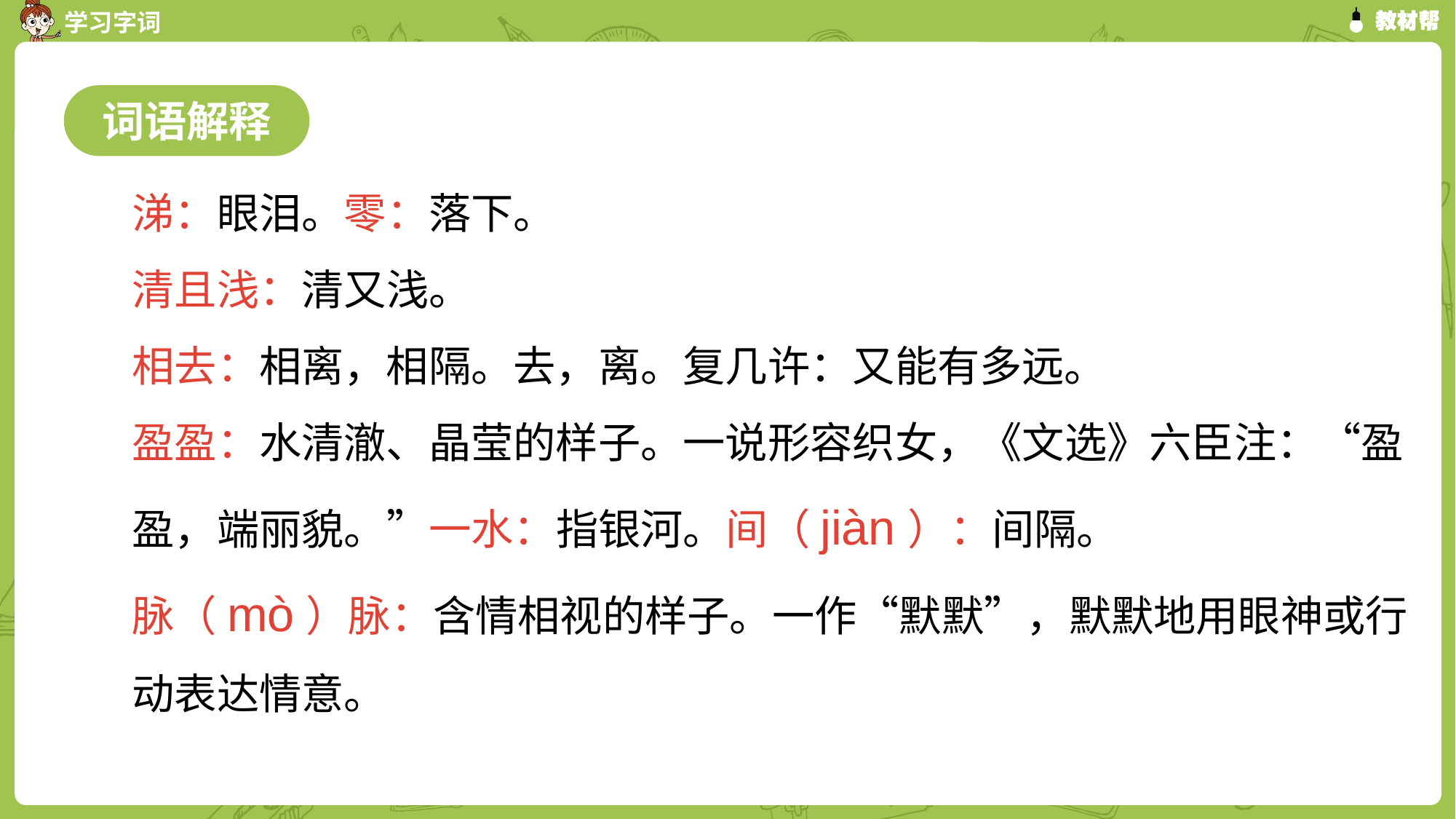

词语解释
涕：眼泪。零：落下。
清且浅：清又浅。
相去：相离，相隔。去，离。复几许：又能有多远。
盈盈：水清澈、晶莹的样子。一说形容织女，《文选》六臣注：“盈盈，端丽貌。”一水：指银河。间（jiàn）：间隔。
脉（mò）脉：含情相视的样子。一作“默默”，默默地用眼神或行动表达情意。